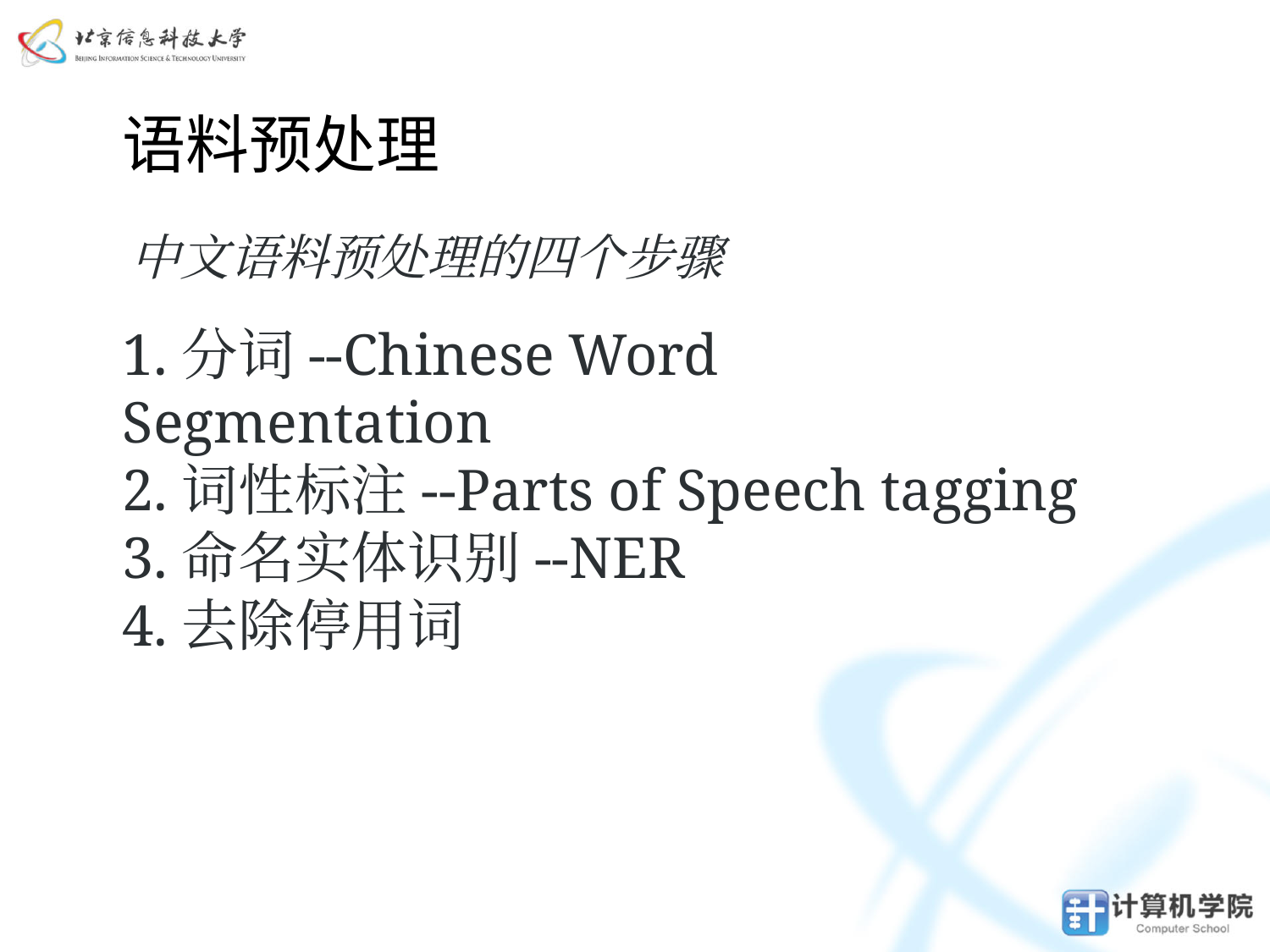

语料预处理
中文语料预处理的四个步骤
# 1.分词--Chinese Word Segmentation
2.词性标注--Parts of Speech tagging
3.命名实体识别--NER
4.去除停用词